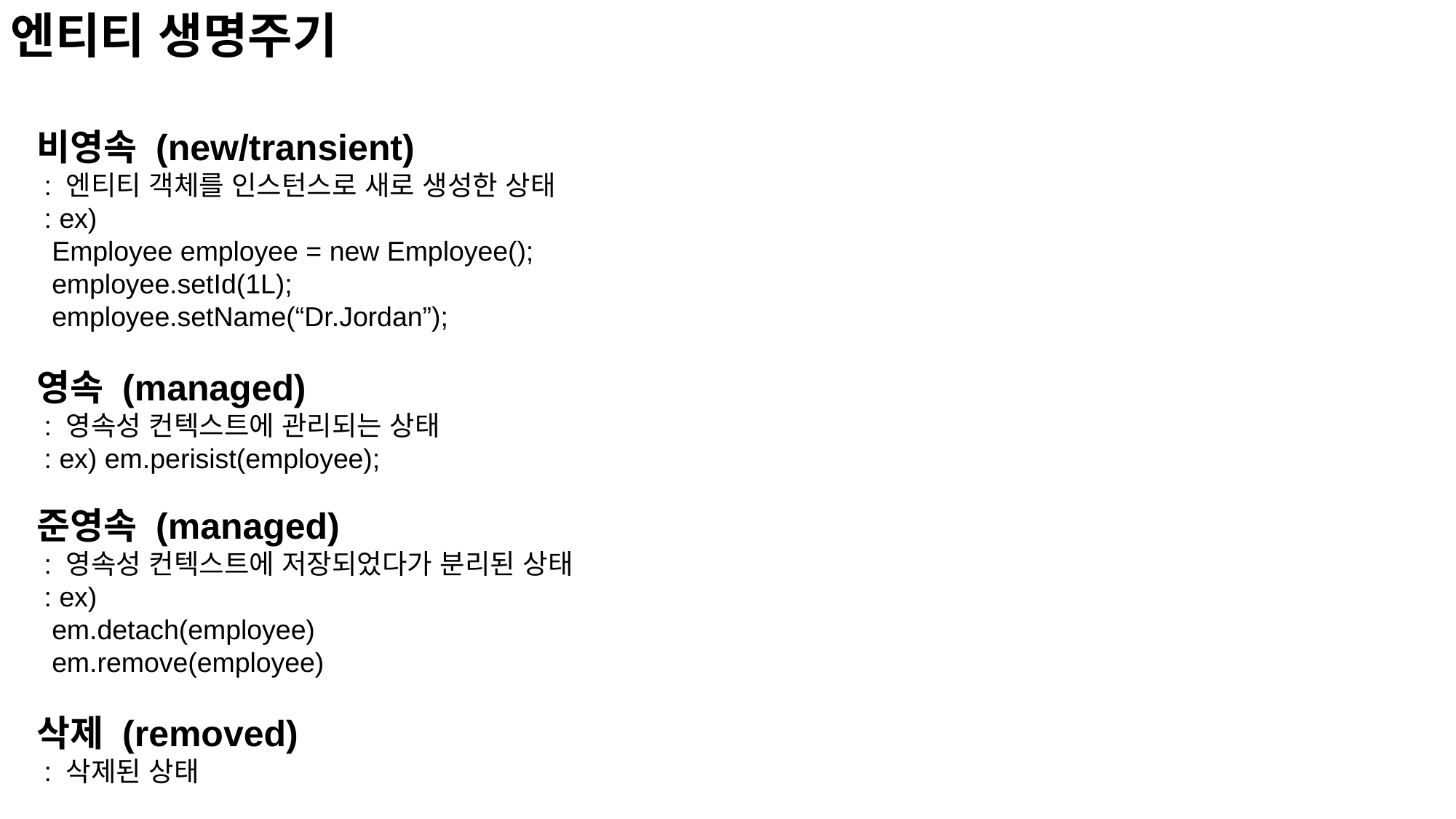

엔티티 생명주기
비영속 (new/transient)
 : 엔티티 객체를 인스턴스로 새로 생성한 상태
 : ex)
  Employee employee = new Employee();
  employee.setId(1L);
  employee.setName(“Dr.Jordan”);

영속 (managed)
 : 영속성 컨텍스트에 관리되는 상태
 : ex) em.perisist(employee);

준영속 (managed)
 : 영속성 컨텍스트에 저장되었다가 분리된 상태
 : ex)
  em.detach(employee)
  em.remove(employee)

삭제 (removed)
 : 삭제된 상태